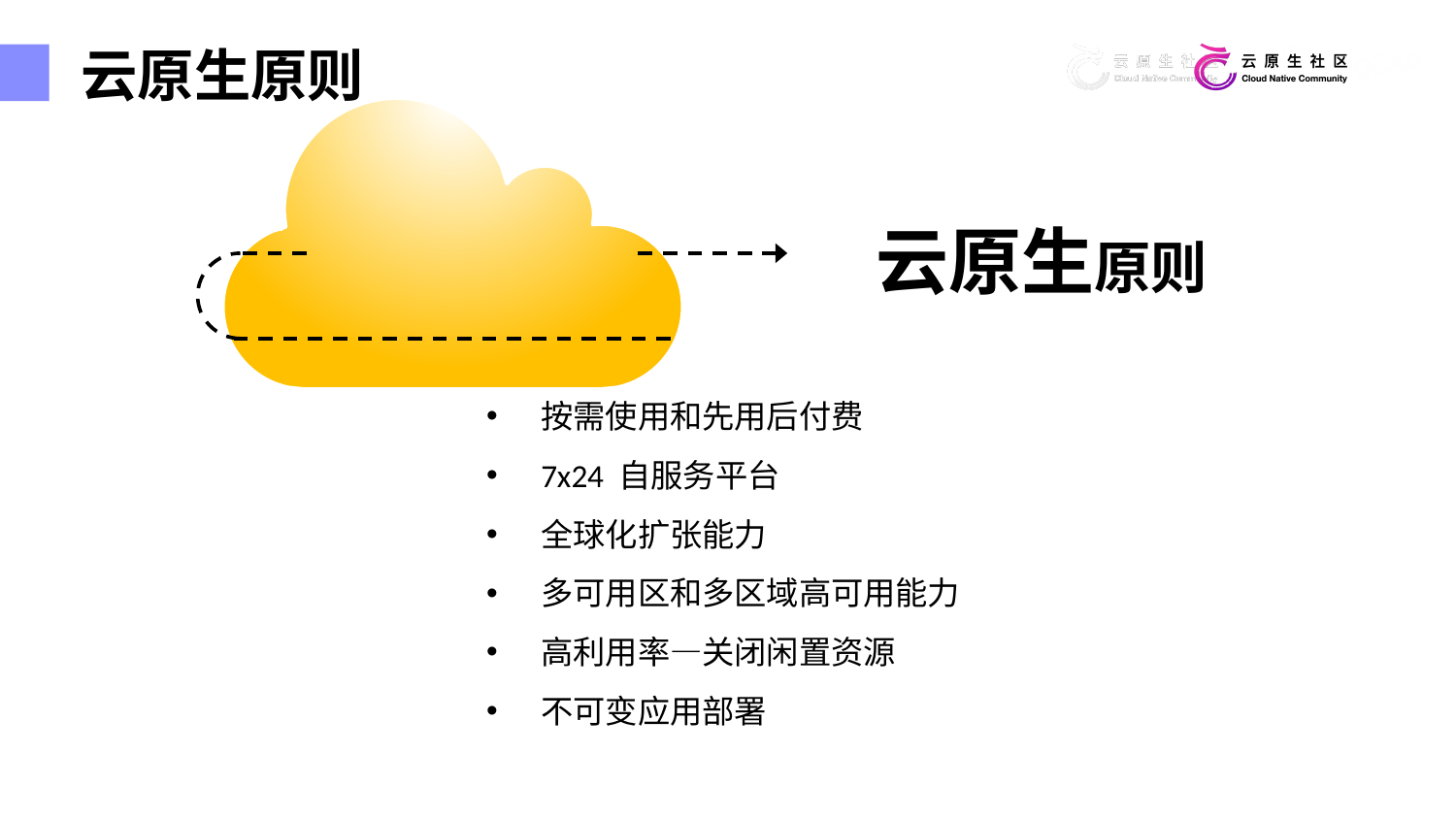

云原生原则

云原生原则

按需使用和先用后付费
7x24 自服务平台
全球化扩张能力
多可用区和多区域高可用能力
高利用率—关闭闲置资源
不可变应用部署